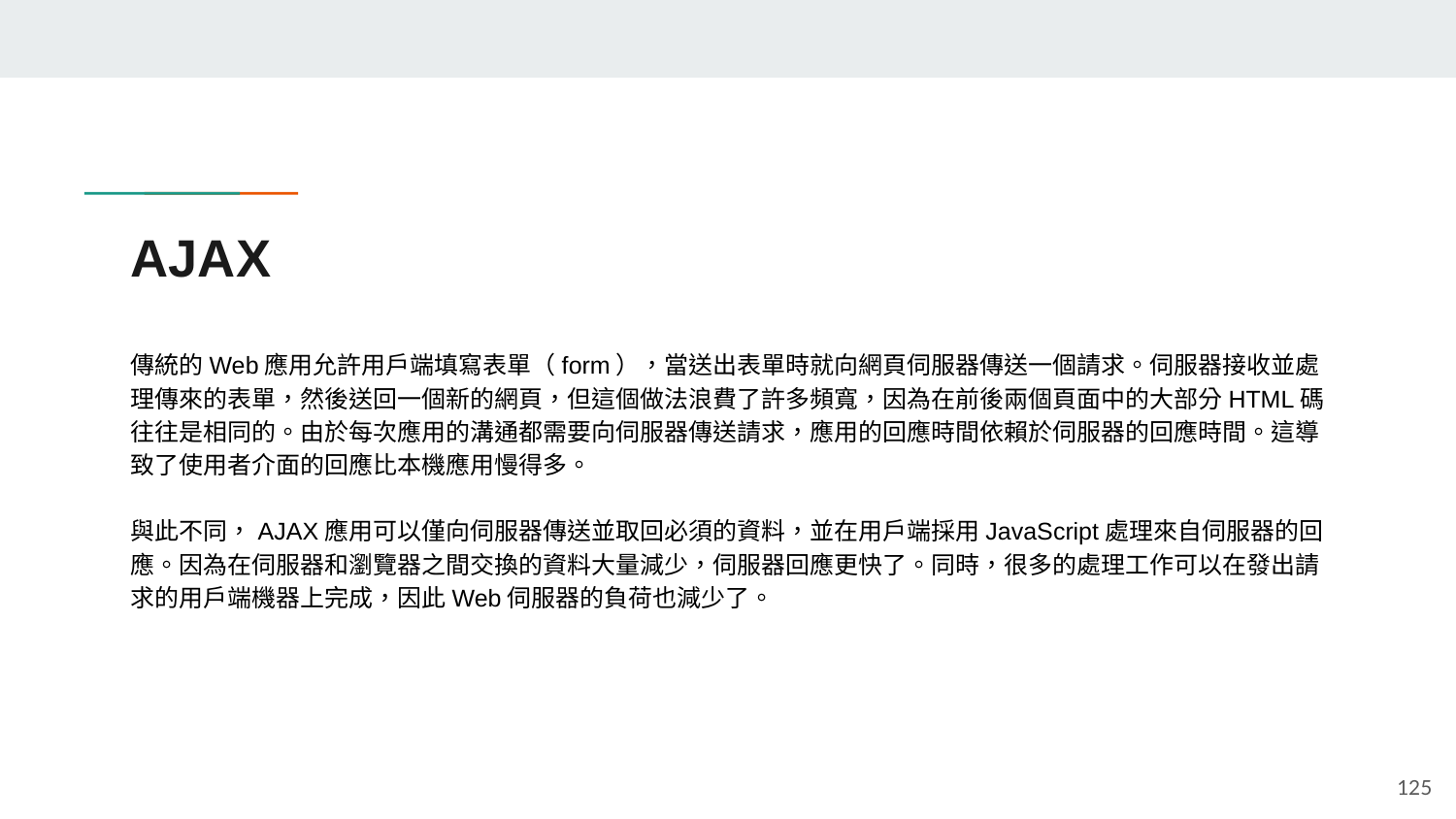

# AJAX
傳統的Web應用允許用戶端填寫表單（form），當送出表單時就向網頁伺服器傳送一個請求。伺服器接收並處理傳來的表單，然後送回一個新的網頁，但這個做法浪費了許多頻寬，因為在前後兩個頁面中的大部分HTML碼往往是相同的。由於每次應用的溝通都需要向伺服器傳送請求，應用的回應時間依賴於伺服器的回應時間。這導致了使用者介面的回應比本機應用慢得多。
與此不同，AJAX應用可以僅向伺服器傳送並取回必須的資料，並在用戶端採用JavaScript處理來自伺服器的回應。因為在伺服器和瀏覽器之間交換的資料大量減少，伺服器回應更快了。同時，很多的處理工作可以在發出請求的用戶端機器上完成，因此Web伺服器的負荷也減少了。

125